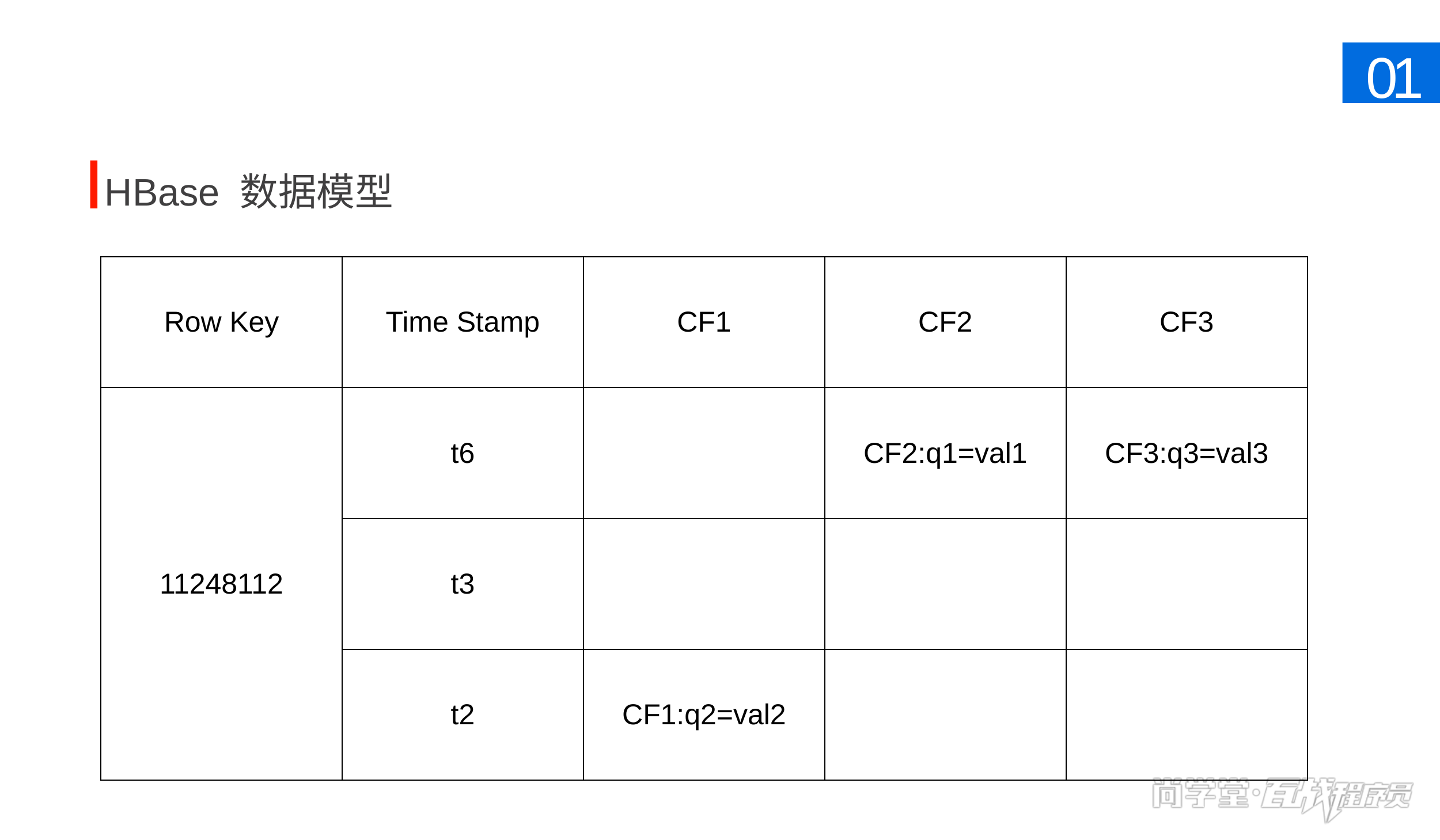

01

HBase 数据模型

| Row Key | Time Stamp | CF1 | CF2 | CF3 |
| --- | --- | --- | --- | --- |
| 11248112 | t6 |  | CF2:q1=val1 | CF3:q3=val3 |
|  | t3 |  |  |  |
|  | t2 | CF1:q2=val2 |  |  |
当需要对比数据时使用当前样式，此处文字段为对右侧数据的结论或相关描述。可以根据内容调整这部分的蓝色背景高度，但不要改变蓝色部分的位置。图片也可替换，但请保证高度不变，与右侧的柱状图间距协调。